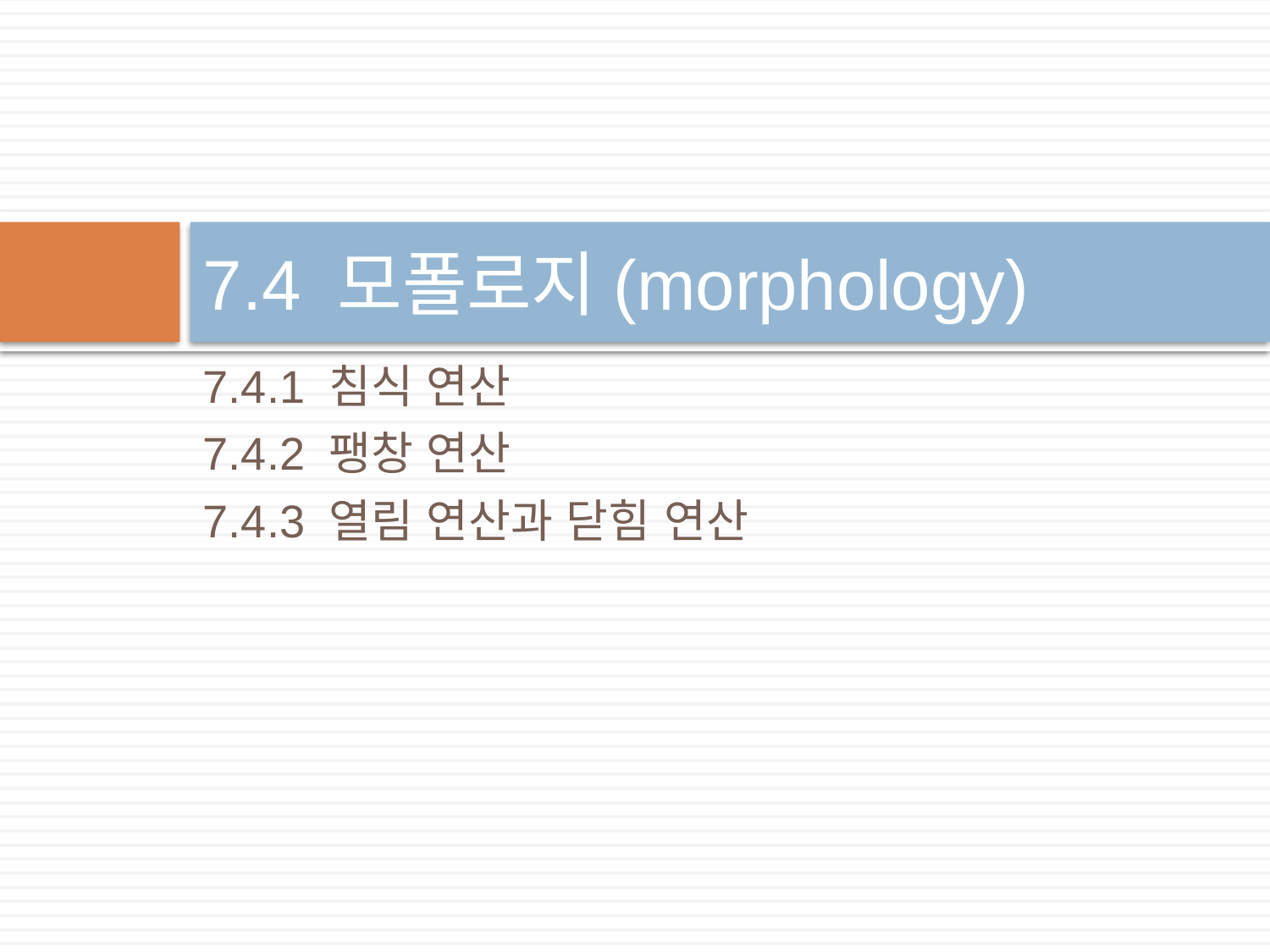

# 7.4 모폴로지(morphology)
7.4.1 침식 연산
7.4.2 팽창 연산
7.4.3 열림 연산과 닫힘 연산